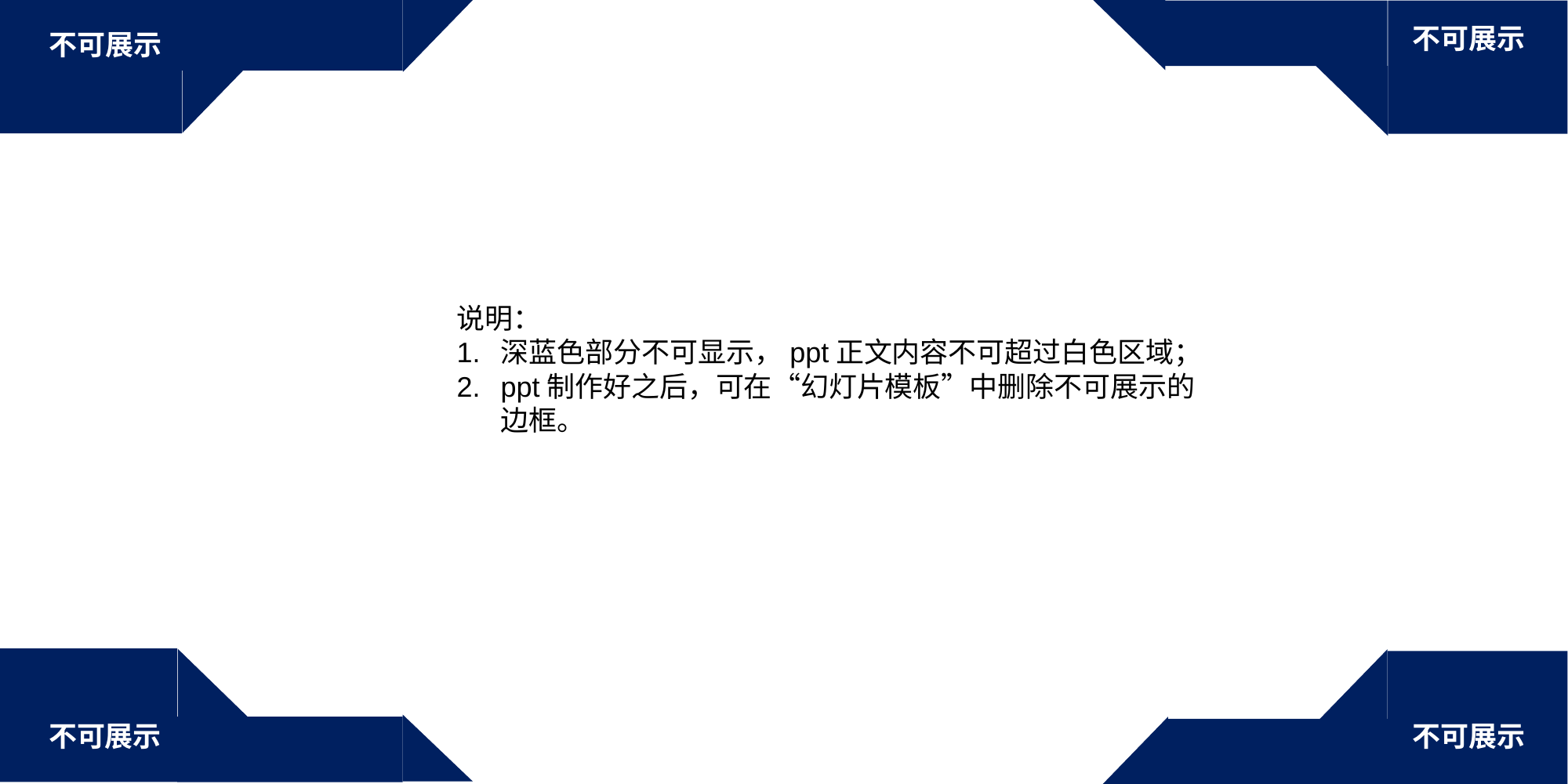

说明：
深蓝色部分不可显示，ppt正文内容不可超过白色区域；
ppt制作好之后，可在“幻灯片模板”中删除不可展示的边框。